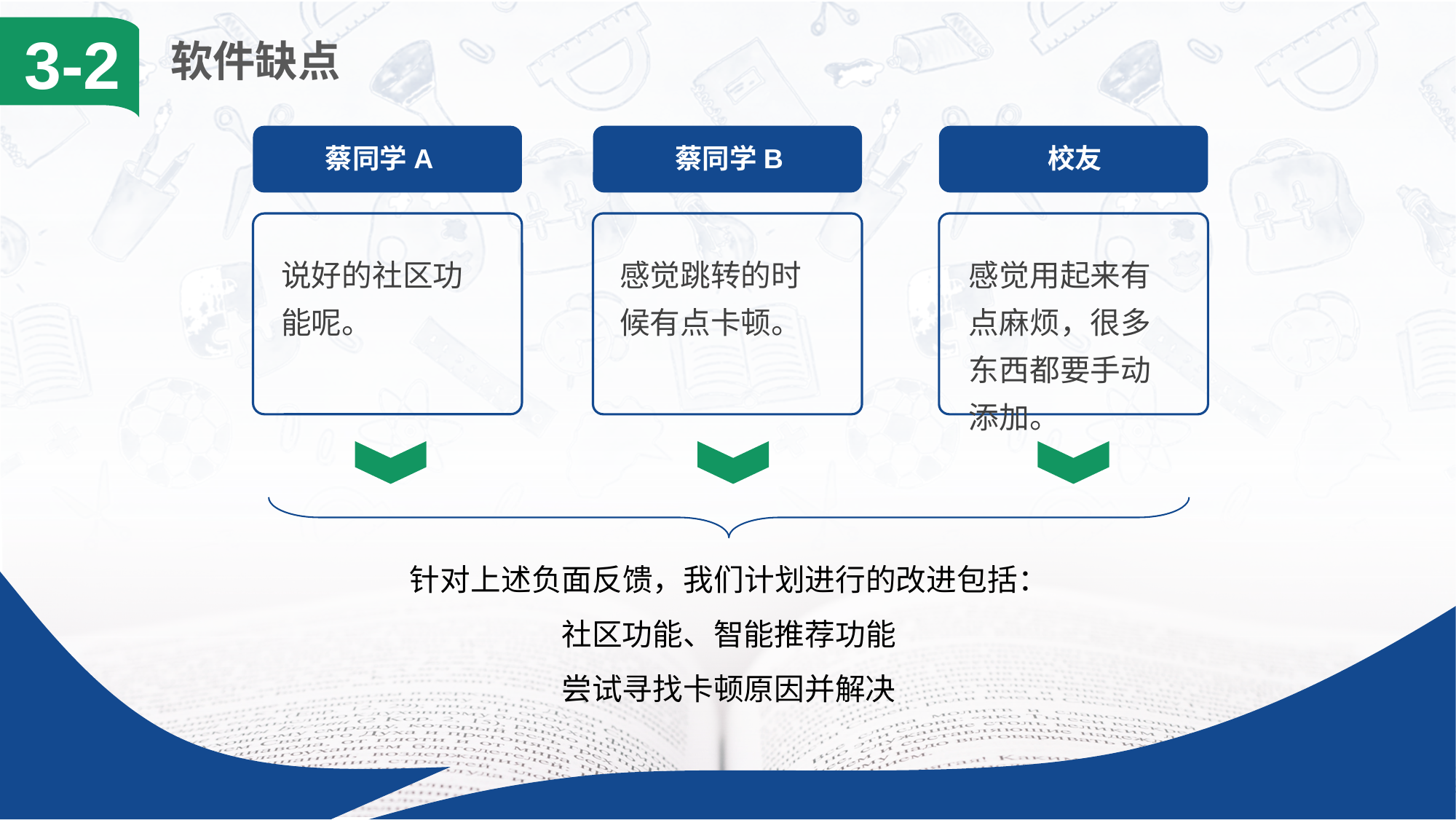

3-2
软件缺点

蔡同学A
蔡同学B
校友

说好的社区功能呢。
感觉跳转的时候有点卡顿。
感觉用起来有点麻烦，很多东西都要手动添加。

针对上述负面反馈，我们计划进行的改进包括：
社区功能、智能推荐功能
尝试寻找卡顿原因并解决